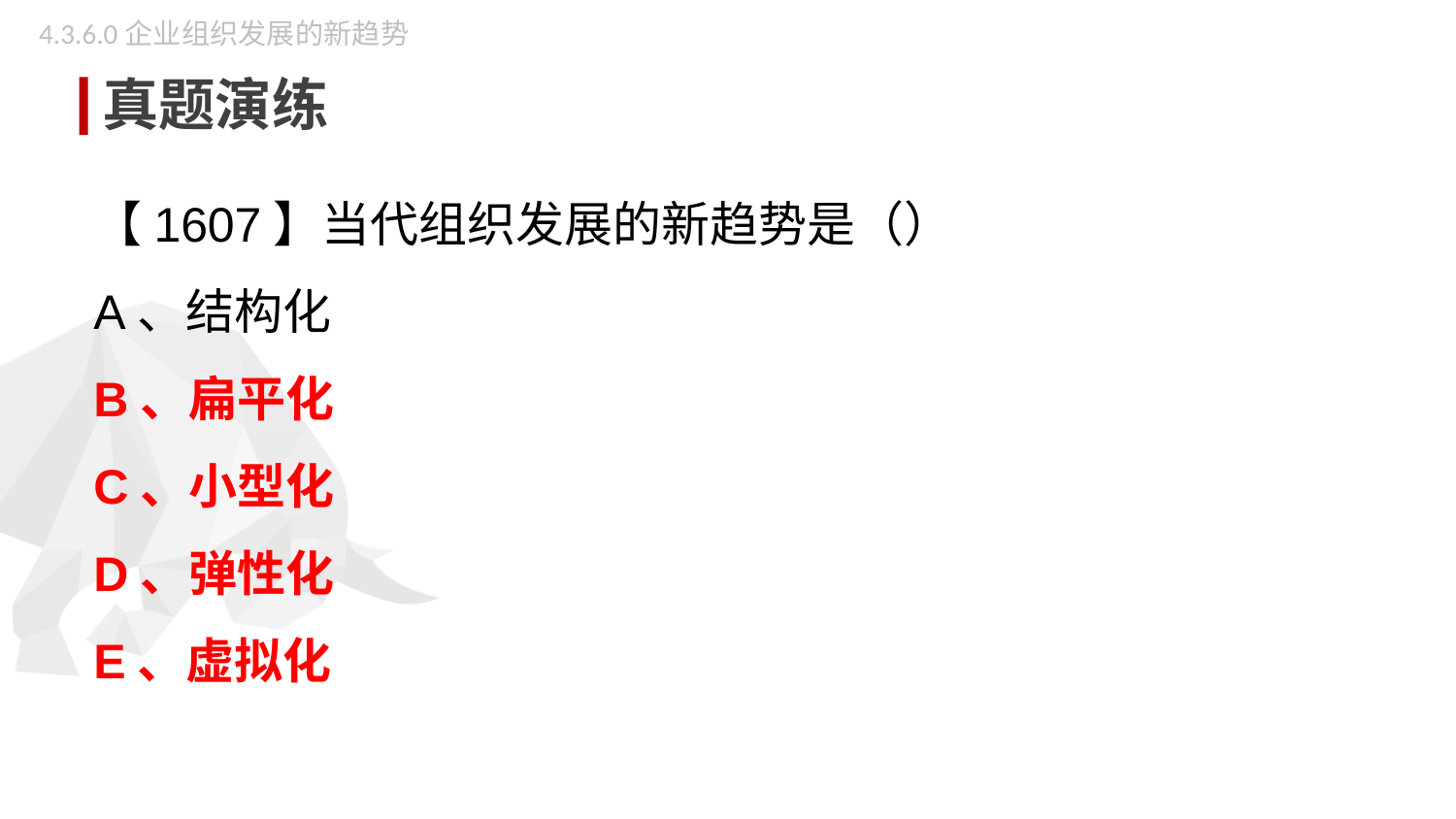

4.3.6.0企业组织发展的新趋势

真题演练
【1607】当代组织发展的新趋势是（）
A、结构化
B、扁平化
C、小型化
D、弹性化
E、虚拟化